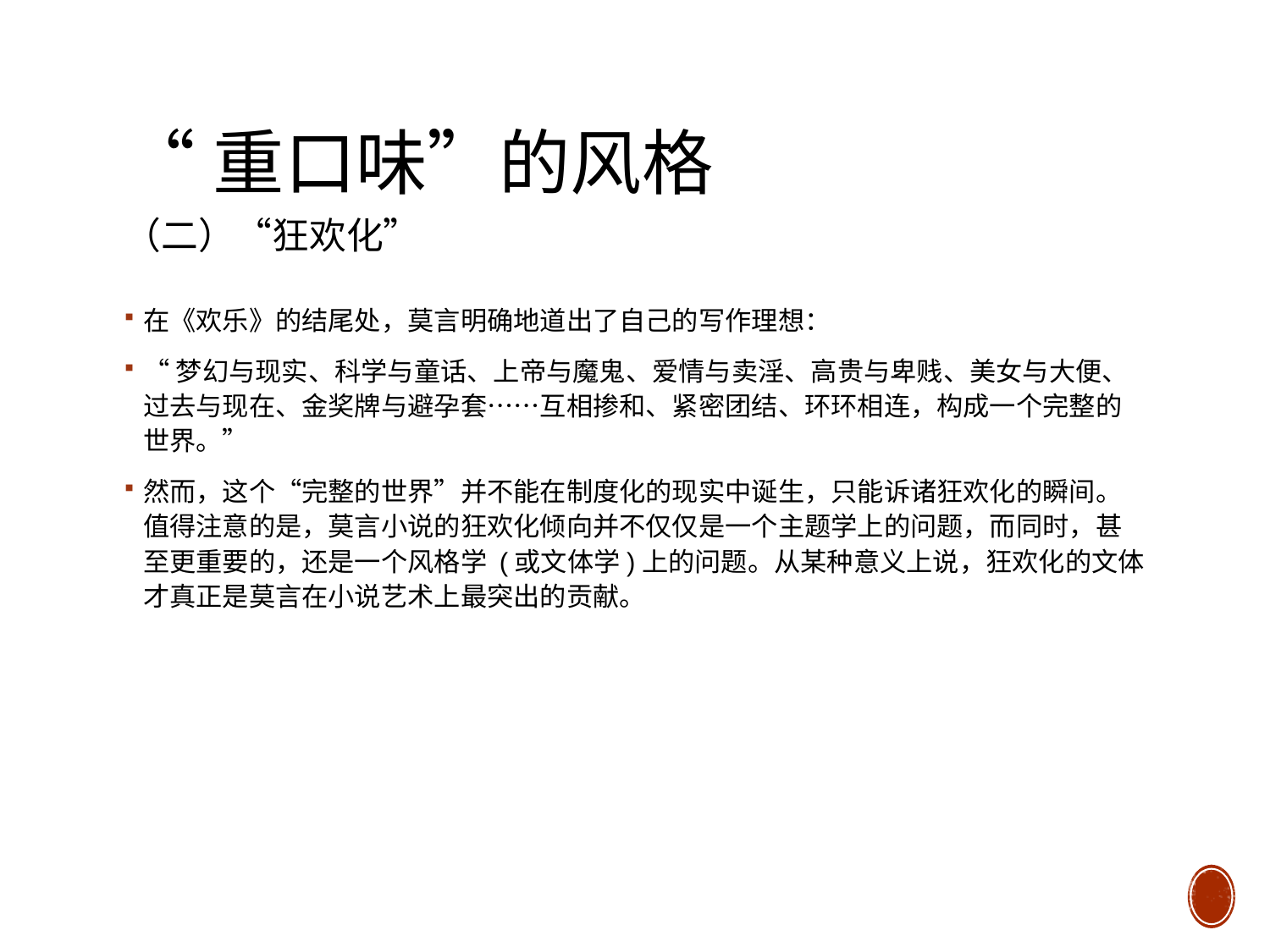

# “重口味”的风格 （二）“狂欢化”
在《欢乐》的结尾处，莫言明确地道出了自己的写作理想：
“梦幻与现实、科学与童话、上帝与魔鬼、爱情与卖淫、高贵与卑贱、美女与大便、过去与现在、金奖牌与避孕套……互相掺和、紧密团结、环环相连，构成一个完整的世界。”
然而，这个“完整的世界”并不能在制度化的现实中诞生，只能诉诸狂欢化的瞬间。值得注意的是，莫言小说的狂欢化倾向并不仅仅是一个主题学上的问题，而同时，甚至更重要的，还是一个风格学 (或文体学)上的问题。从某种意义上说，狂欢化的文体才真正是莫言在小说艺术上最突出的贡献。